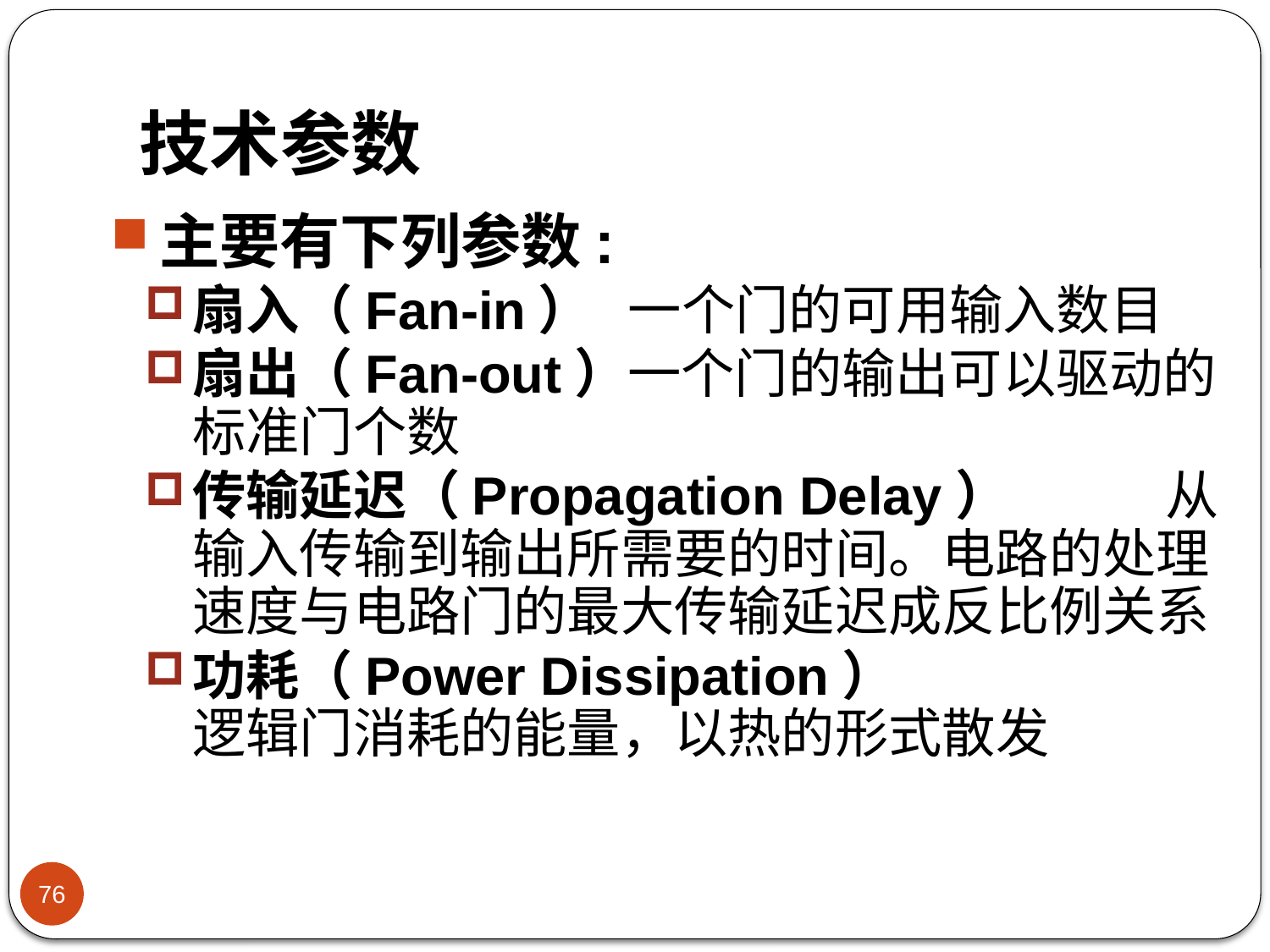

# 技术参数
主要有下列参数:
扇入（Fan-in）   一个门的可用输入数目
扇出（Fan-out）一个门的输出可以驱动的标准门个数
传输延迟（Propagation Delay）             从输入传输到输出所需要的时间。电路的处理速度与电路门的最大传输延迟成反比例关系
功耗（Power Dissipation）                       逻辑门消耗的能量，以热的形式散发
76